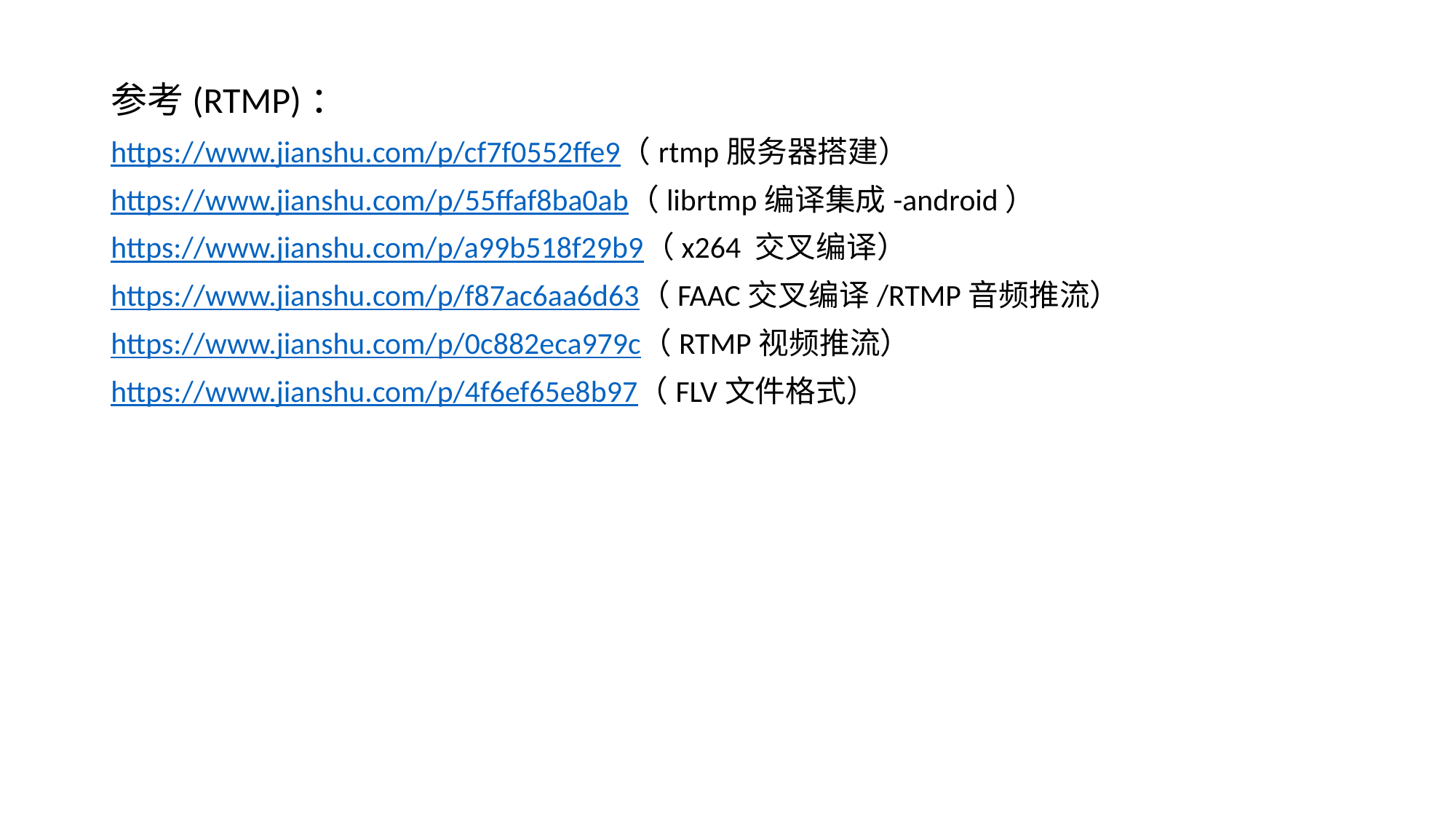

参考(RTMP)：
https://www.jianshu.com/p/cf7f0552ffe9（rtmp服务器搭建）
https://www.jianshu.com/p/55ffaf8ba0ab（librtmp编译集成-android）
https://www.jianshu.com/p/a99b518f29b9（x264 交叉编译）
https://www.jianshu.com/p/f87ac6aa6d63（FAAC交叉编译/RTMP音频推流）
https://www.jianshu.com/p/0c882eca979c（RTMP视频推流）
https://www.jianshu.com/p/4f6ef65e8b97（FLV文件格式）